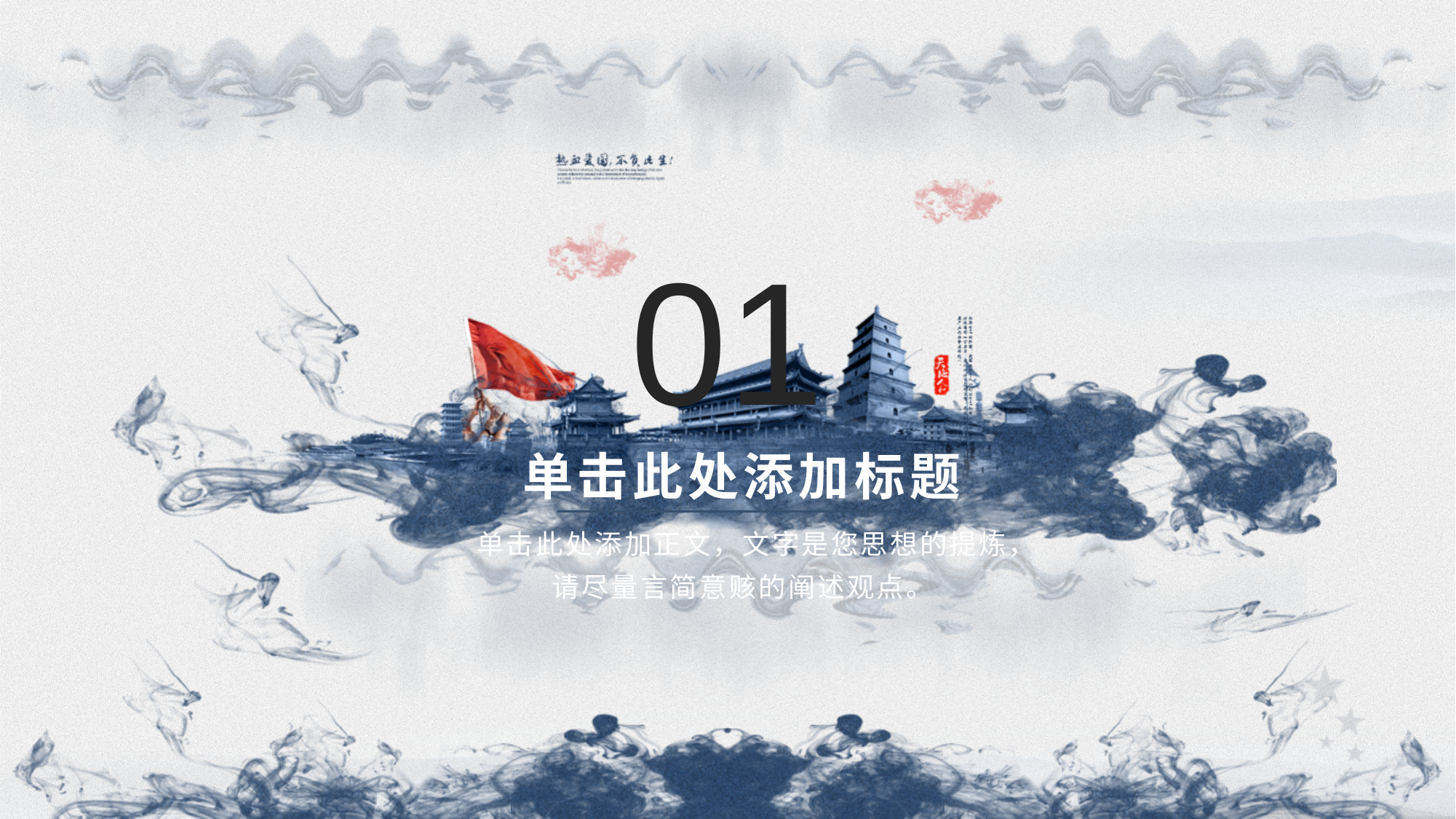

01
# 单击此处添加标题
单击此处添加正文，文字是您思想的提炼，请尽量言简意赅的阐述观点。